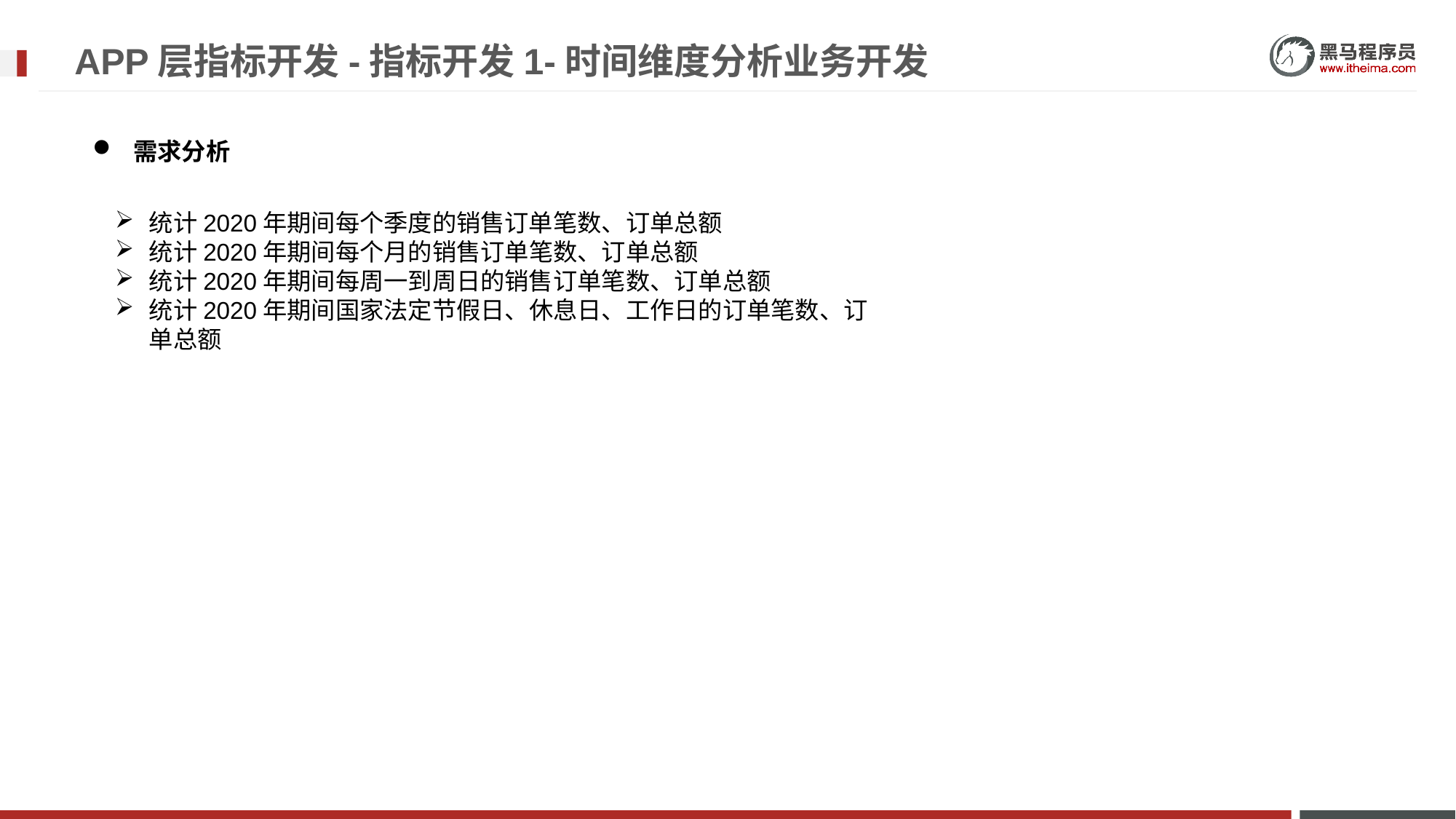

# APP层指标开发-指标开发1-时间维度分析业务开发
需求分析
统计2020年期间每个季度的销售订单笔数、订单总额
统计2020年期间每个月的销售订单笔数、订单总额
统计2020年期间每周一到周日的销售订单笔数、订单总额
统计2020年期间国家法定节假日、休息日、工作日的订单笔数、订单总额